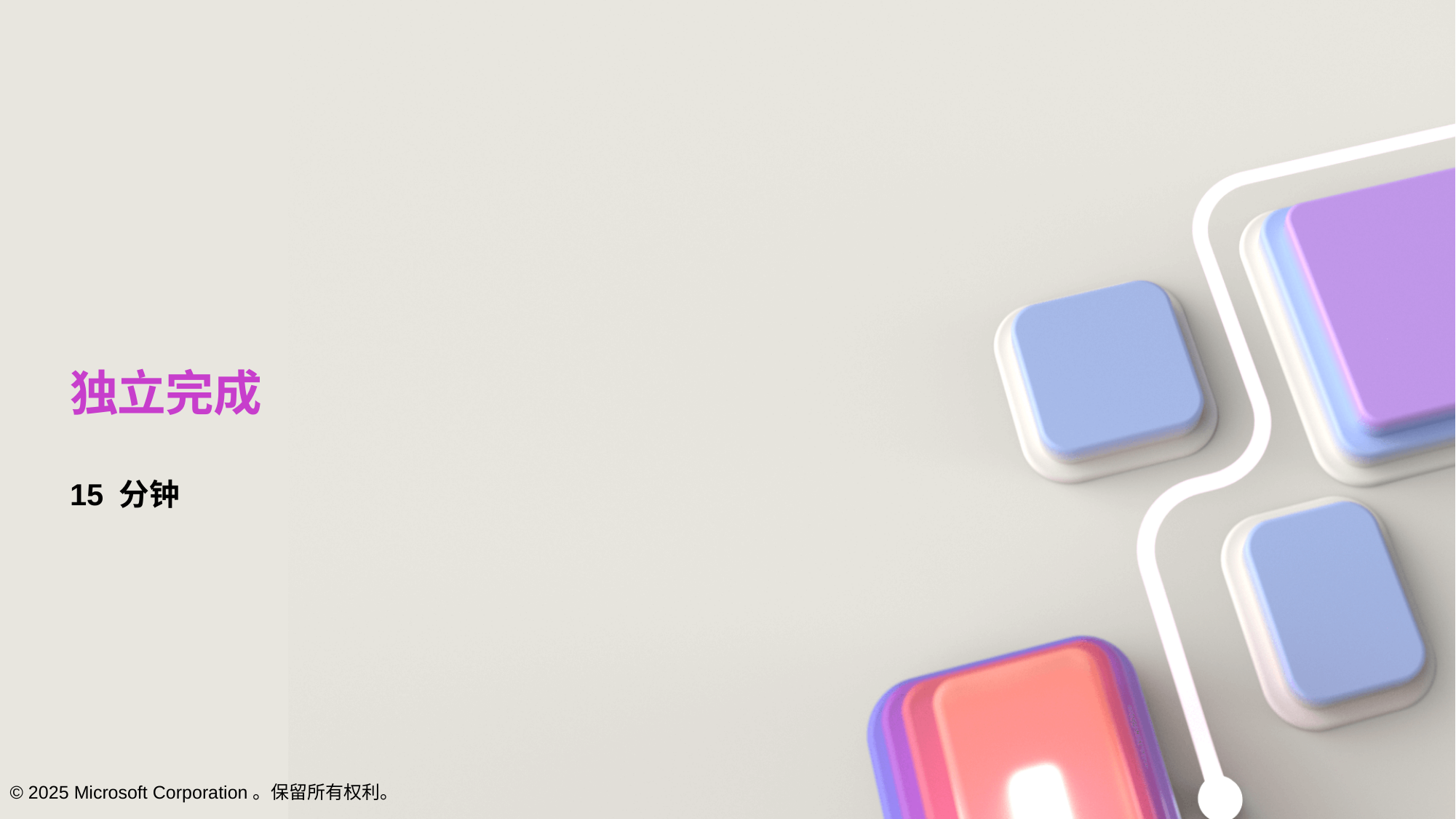

# 独立完成
15 分钟
© 2025 Microsoft Corporation。保留所有权利。